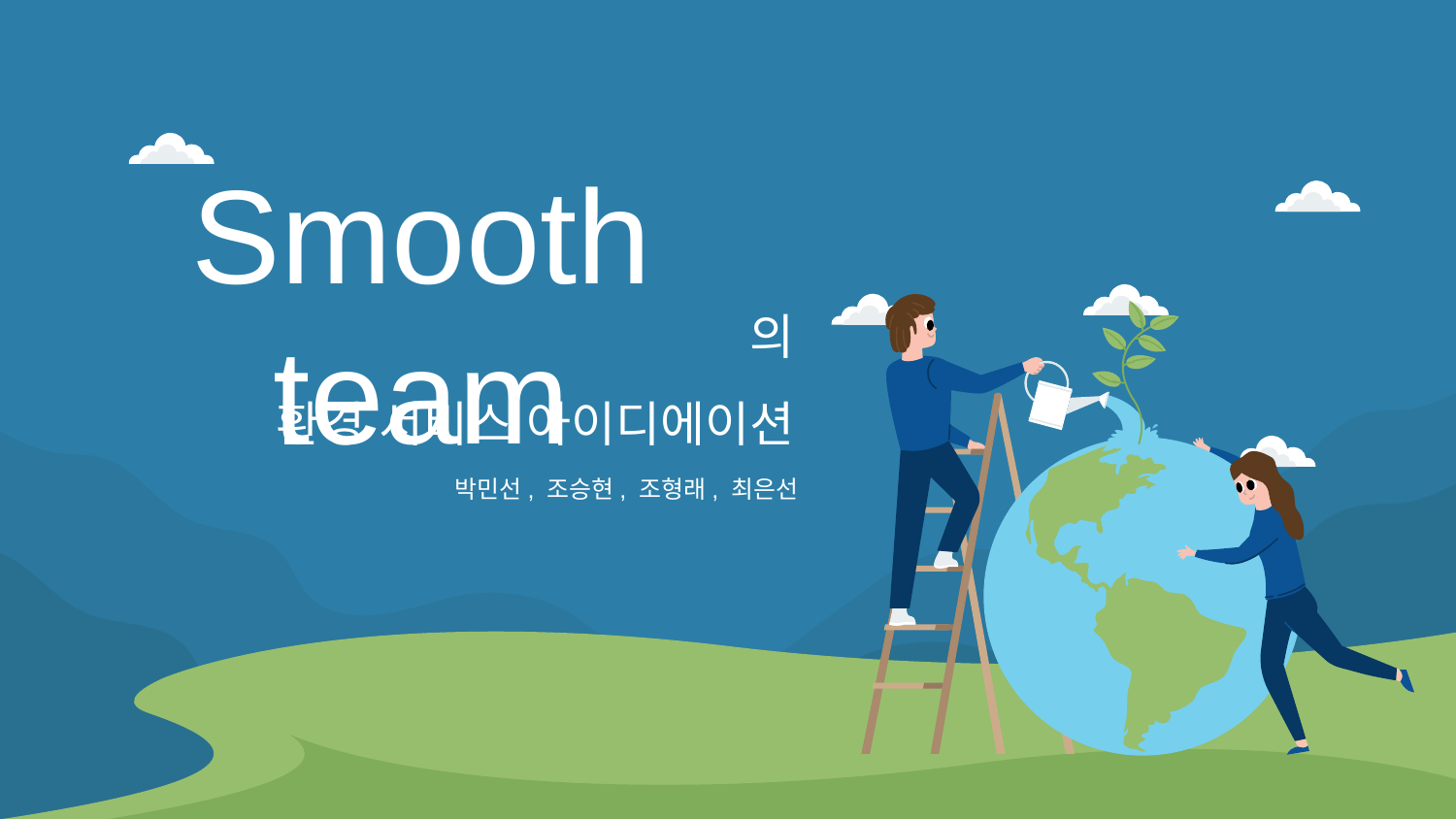

# Smooth team
의
환경 서비스 아이디에이션

박민선, 조승현, 조형래, 최은선